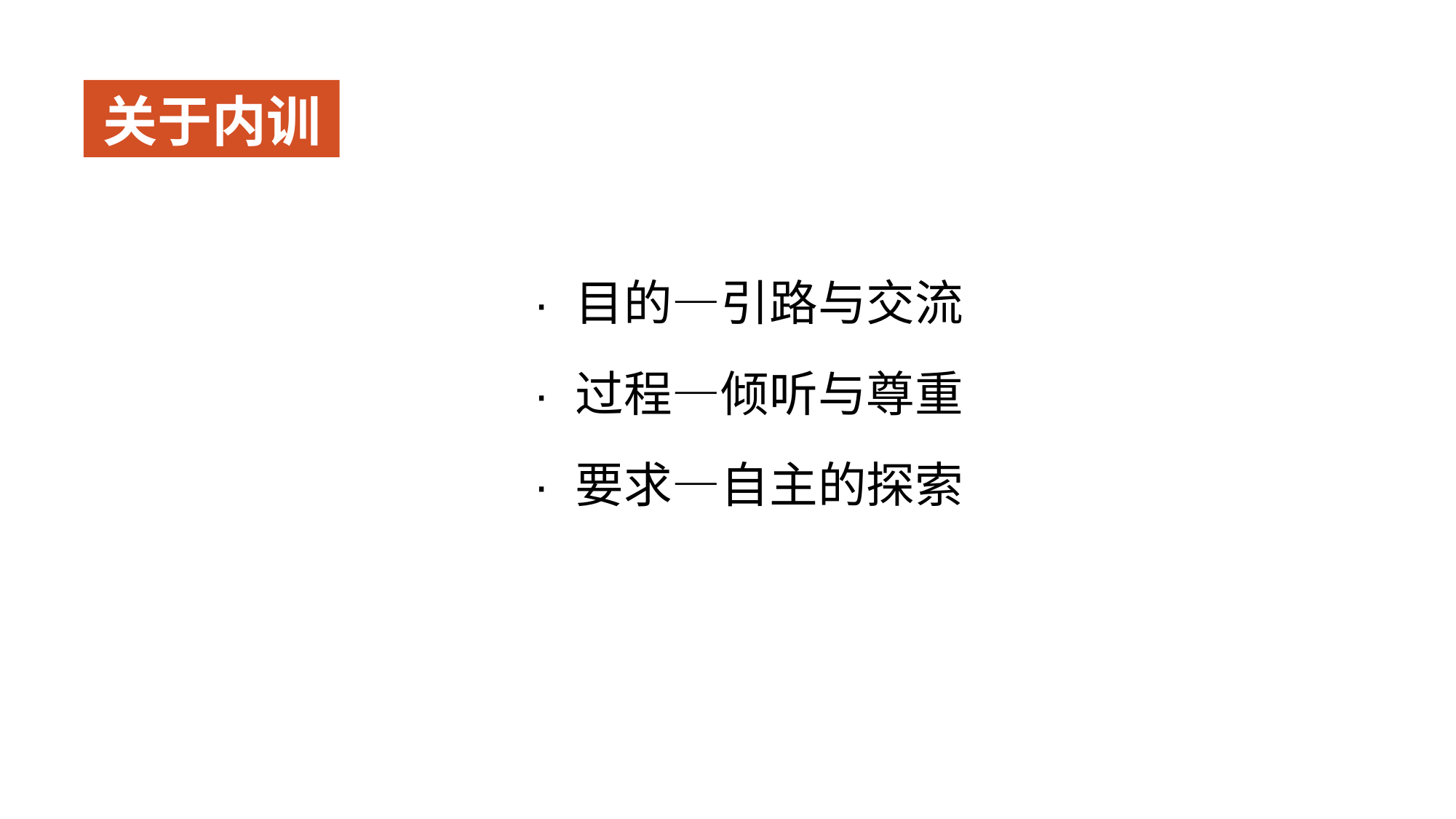

关于内训
· 目的—引路与交流

· 过程—倾听与尊重

· 要求—自主的探索